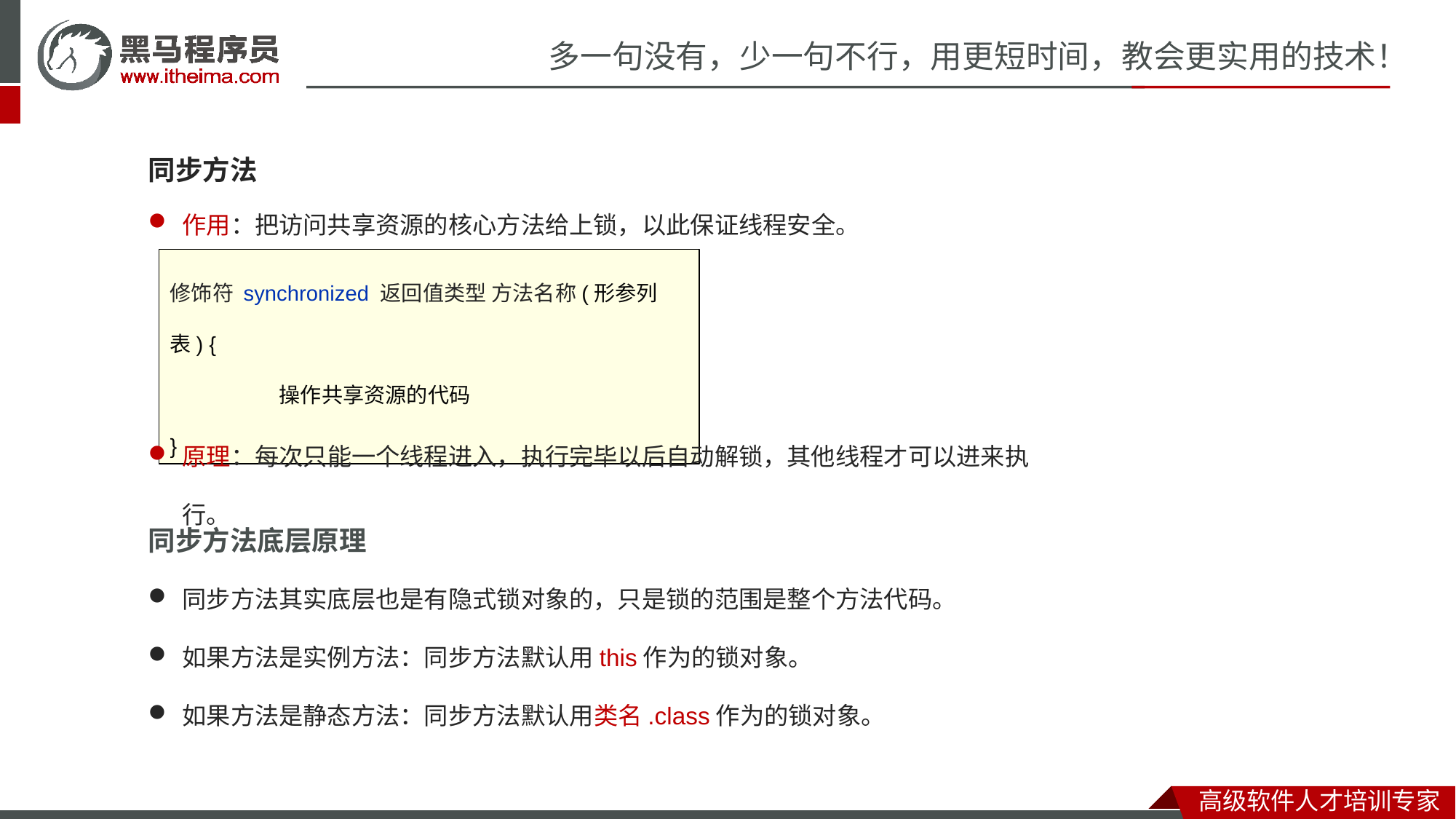

同步方法
作用：把访问共享资源的核心方法给上锁，以此保证线程安全。
修饰符 synchronized 返回值类型 方法名称(形参列表) {
	操作共享资源的代码
}
原理：每次只能一个线程进入，执行完毕以后自动解锁，其他线程才可以进来执行。
同步方法底层原理
同步方法其实底层也是有隐式锁对象的，只是锁的范围是整个方法代码。
如果方法是实例方法：同步方法默认用this作为的锁对象。
如果方法是静态方法：同步方法默认用类名.class作为的锁对象。